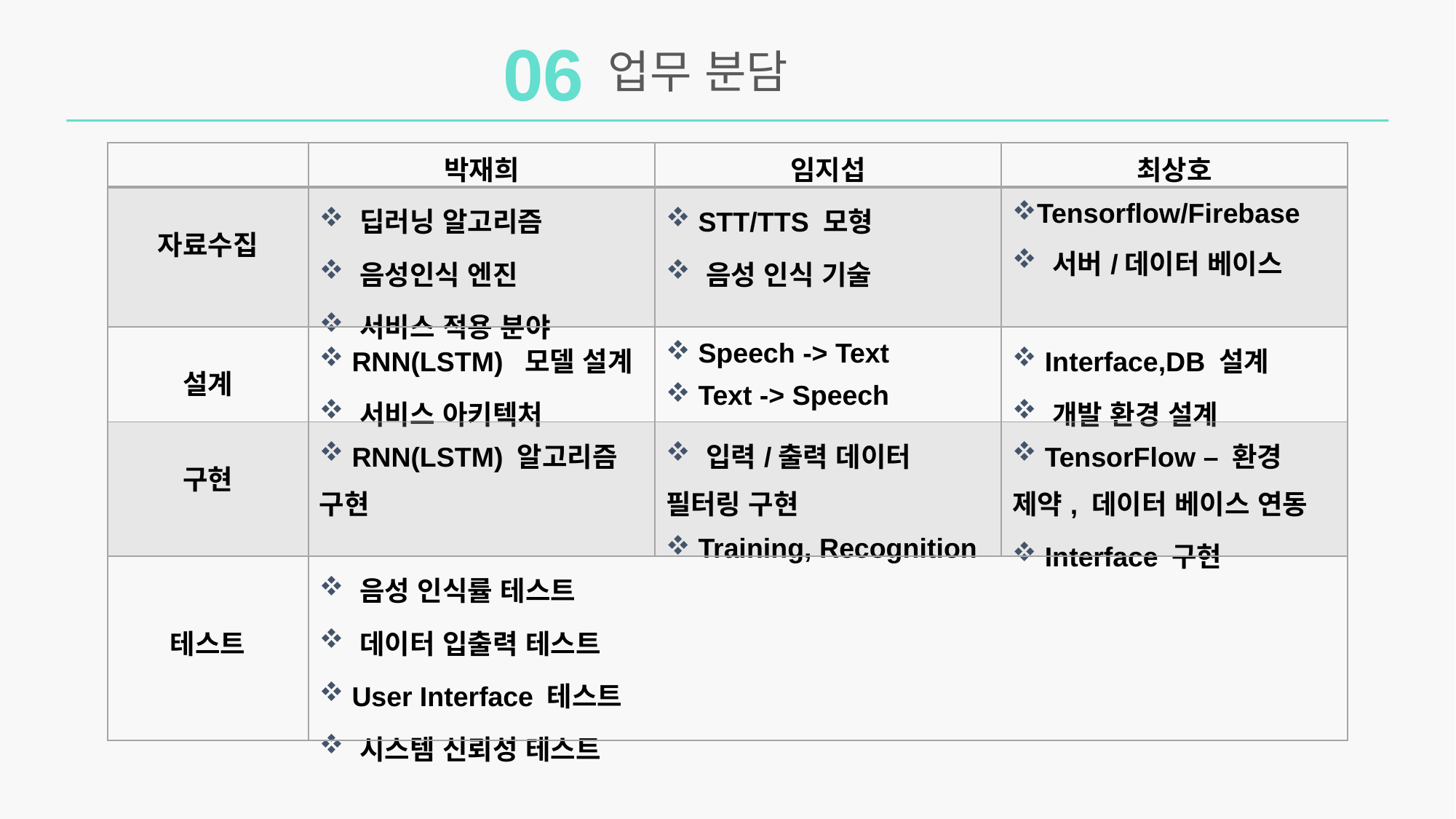

06
업무 분담

|  | 박재희 | 임지섭 | 최상호 |
| --- | --- | --- | --- |
| 자료수집 | 딥러닝 알고리즘 음성인식 엔진 서비스 적용 분야 | STT/TTS 모형 음성 인식 기술 | Tensorflow/Firebase 서버/데이터 베이스 |
| 설계 | RNN(LSTM) 모델 설계 서비스 아키텍처 | Speech -> Text Text -> Speech | Interface,DB 설계 개발 환경 설계 |
| 구현 | RNN(LSTM) 알고리즘 구현 | 입력/출력 데이터 필터링 구현 Training, Recognition | TensorFlow – 환경 제약, 데이터 베이스 연동 Interface 구현 |
| 테스트 | 음성 인식률 테스트 데이터 입출력 테스트 User Interface 테스트 시스템 신뢰성 테스트 |  | 코딩 |